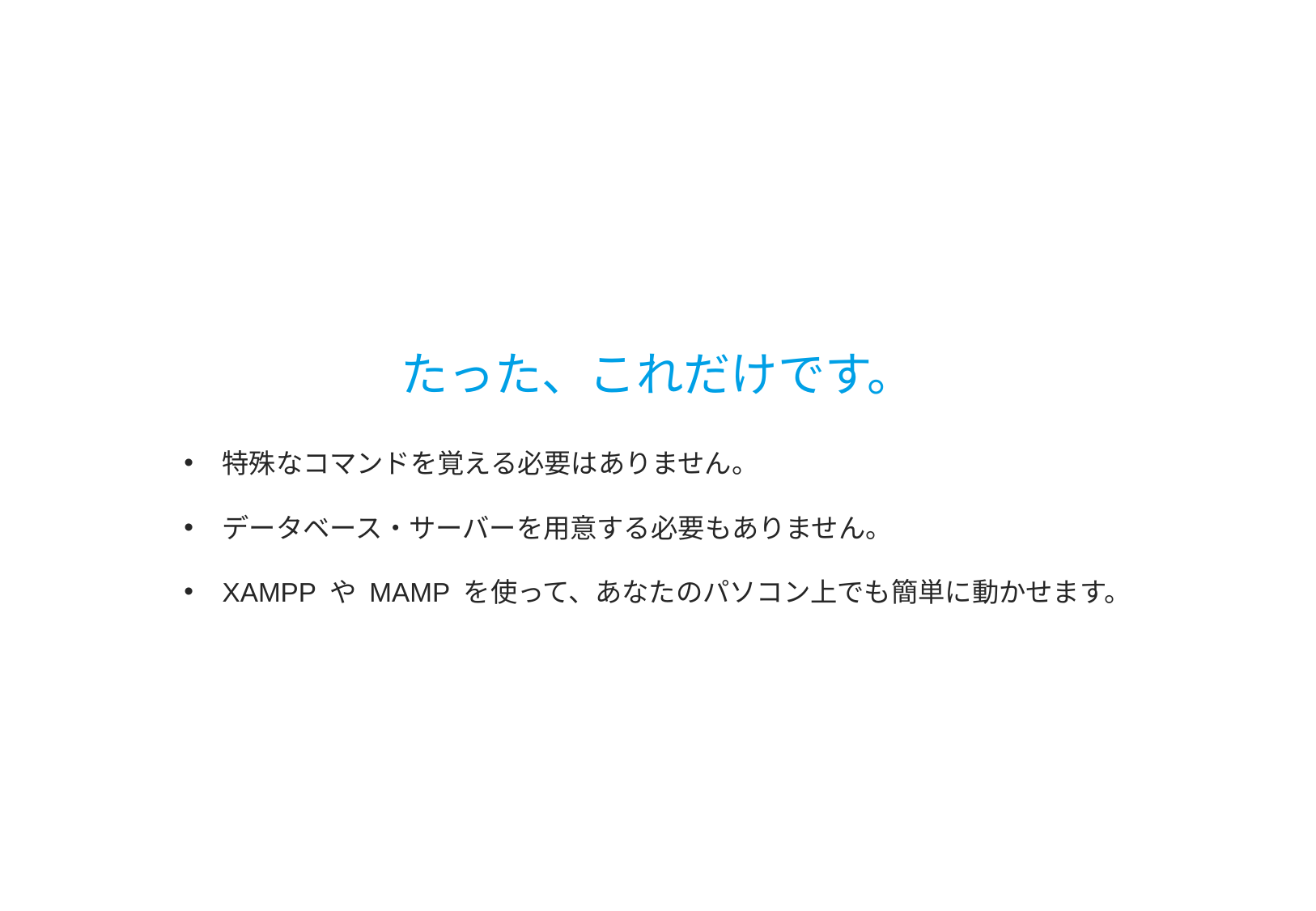

たった、これだけです。
特殊なコマンドを覚える必要はありません。

データベース・サーバーを用意する必要もありません。

XAMPP や MAMP を使って、あなたのパソコン上でも簡単に動かせます。